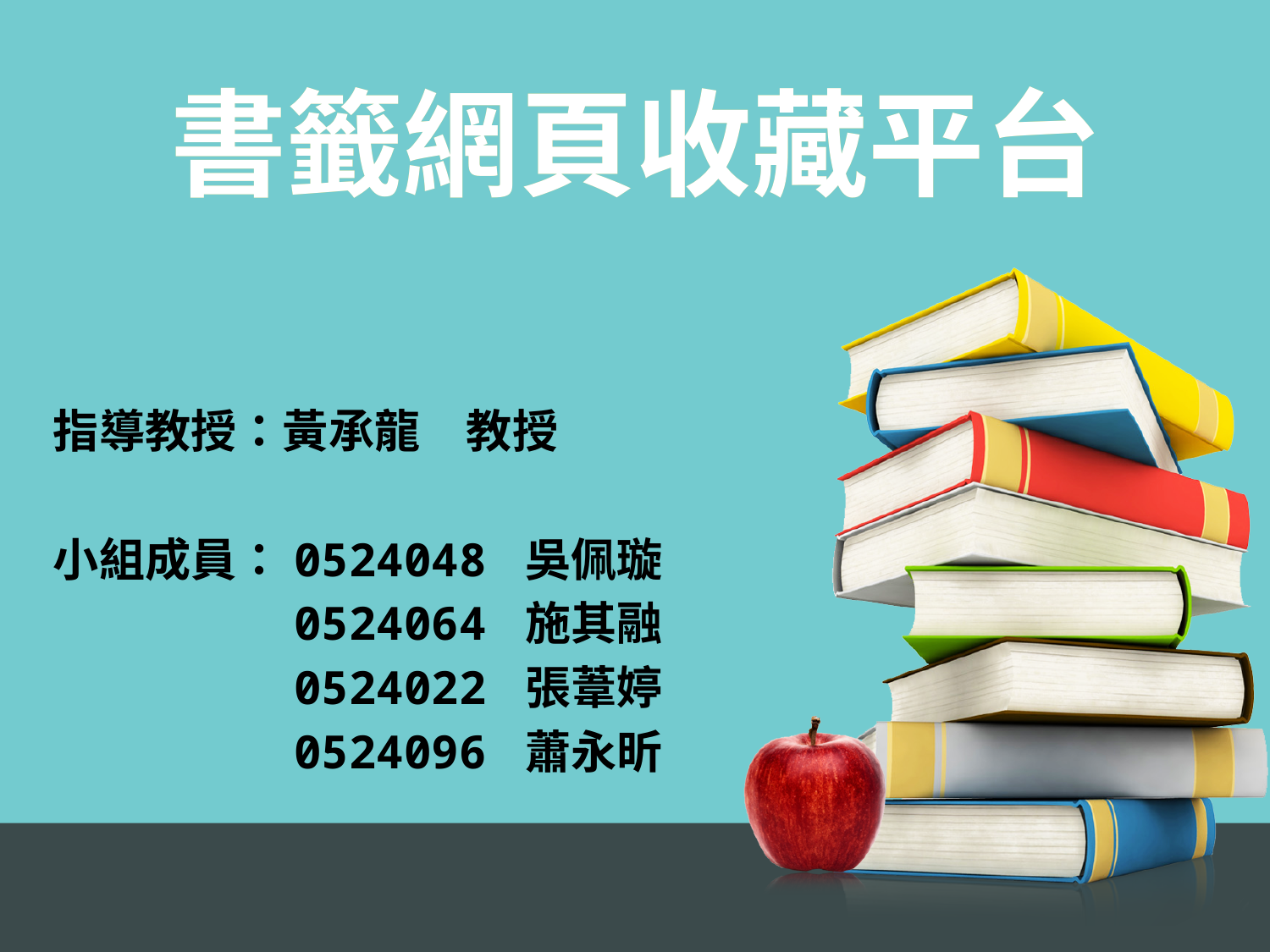

書籤網頁收藏平台
書籤網頁收藏平台
指導教授：黃承龍　教授

小組成員：0524048 吳佩璇
　　　　　0524064 施其融
　　　　　0524022 張葦婷
　　　　　0524096 蕭永昕